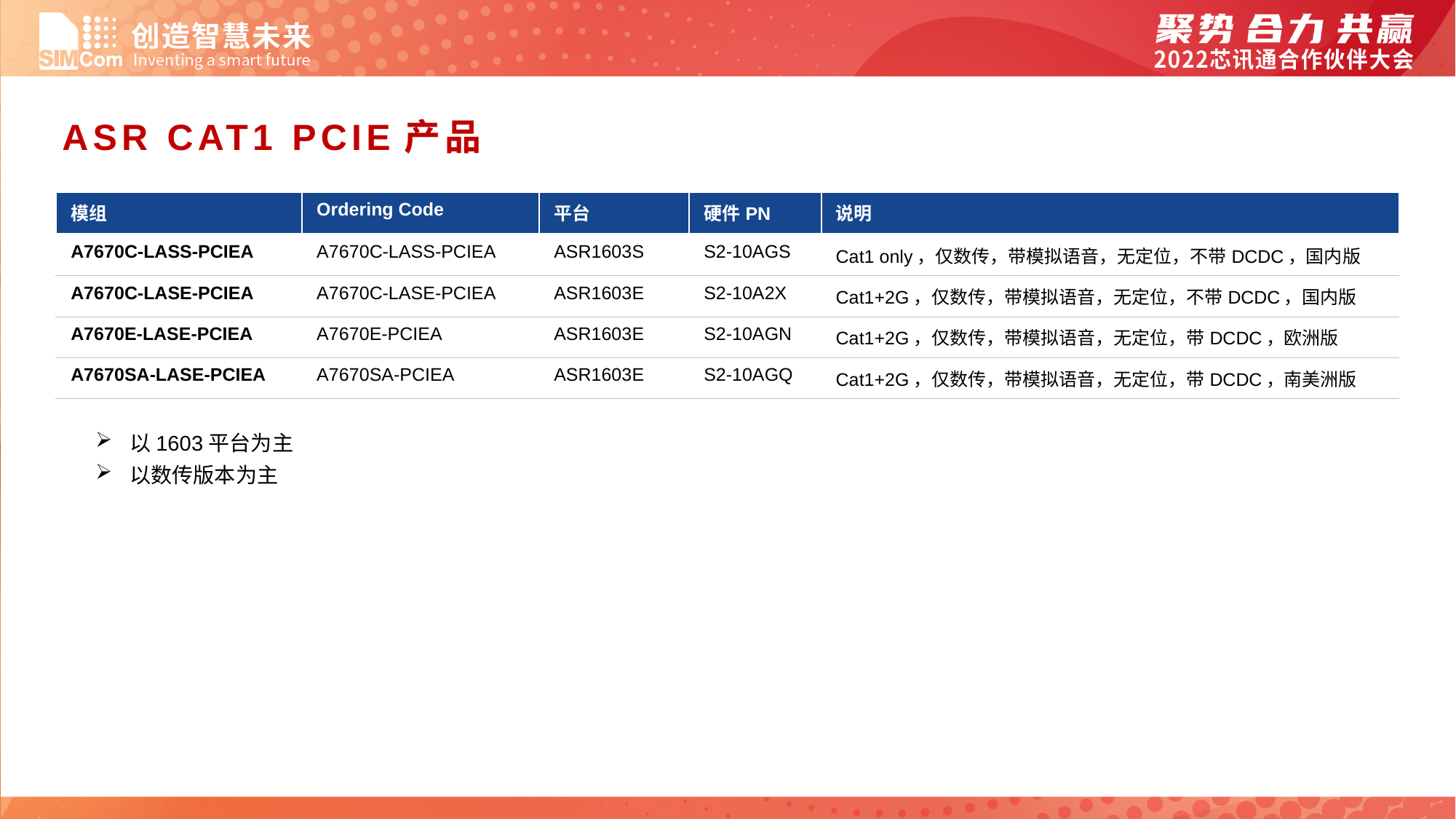

ASR CAT1 PCIE产品
| 模组 | Ordering Code | 平台 | 硬件PN | 说明 |
| --- | --- | --- | --- | --- |
| A7670C-LASS-PCIEA | A7670C-LASS-PCIEA | ASR1603S | S2-10AGS | Cat1 only，仅数传，带模拟语音，无定位，不带DCDC，国内版 |
| A7670C-LASE-PCIEA | A7670C-LASE-PCIEA | ASR1603E | S2-10A2X | Cat1+2G，仅数传，带模拟语音，无定位，不带DCDC，国内版 |
| A7670E-LASE-PCIEA | A7670E-PCIEA | ASR1603E | S2-10AGN | Cat1+2G，仅数传，带模拟语音，无定位，带DCDC，欧洲版 |
| A7670SA-LASE-PCIEA | A7670SA-PCIEA | ASR1603E | S2-10AGQ | Cat1+2G，仅数传，带模拟语音，无定位，带DCDC，南美洲版 |
以1603平台为主
以数传版本为主